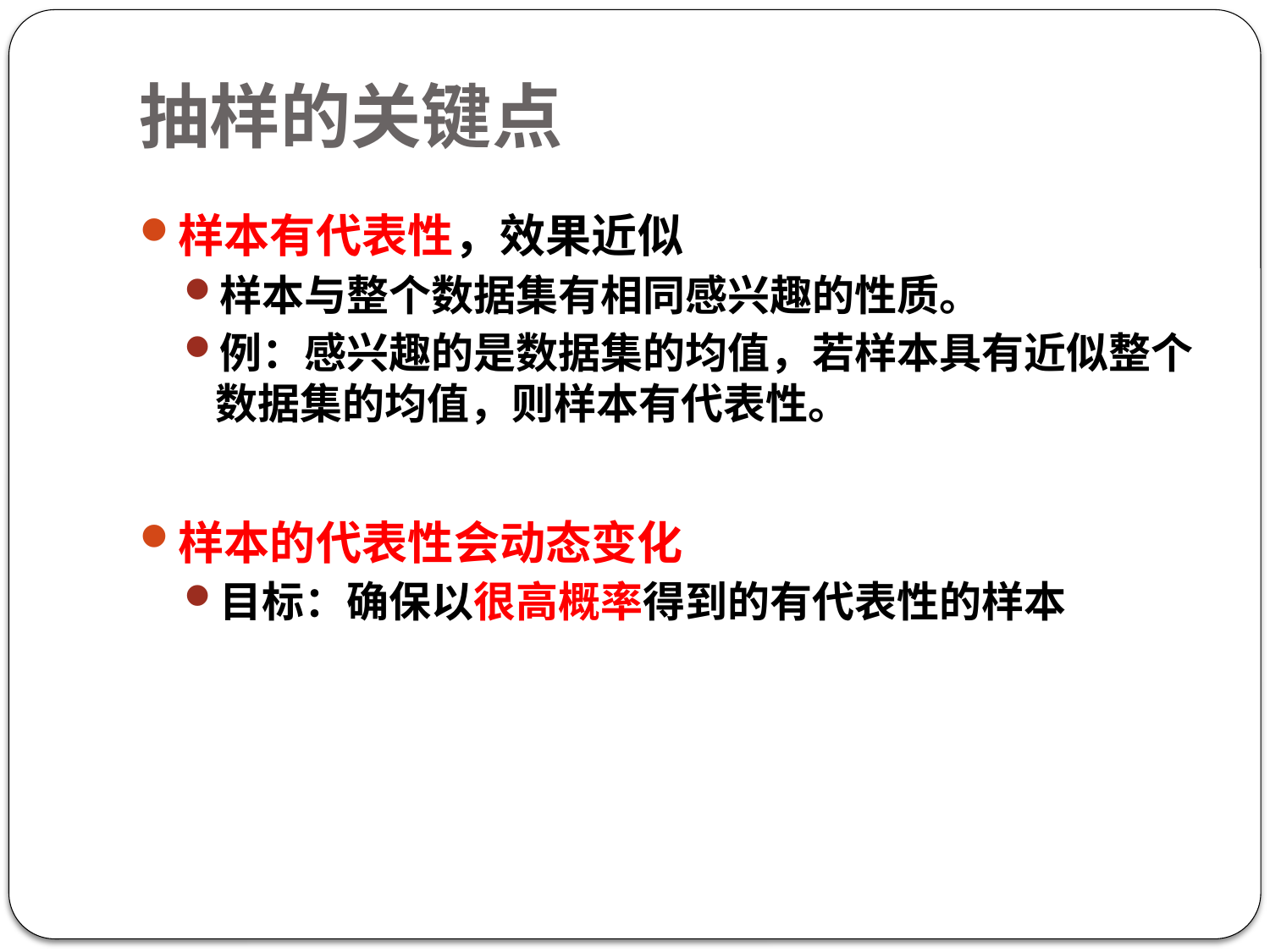

# 抽样的关键点
样本有代表性，效果近似
样本与整个数据集有相同感兴趣的性质。
例：感兴趣的是数据集的均值，若样本具有近似整个数据集的均值，则样本有代表性。

样本的代表性会动态变化
目标：确保以很高概率得到的有代表性的样本